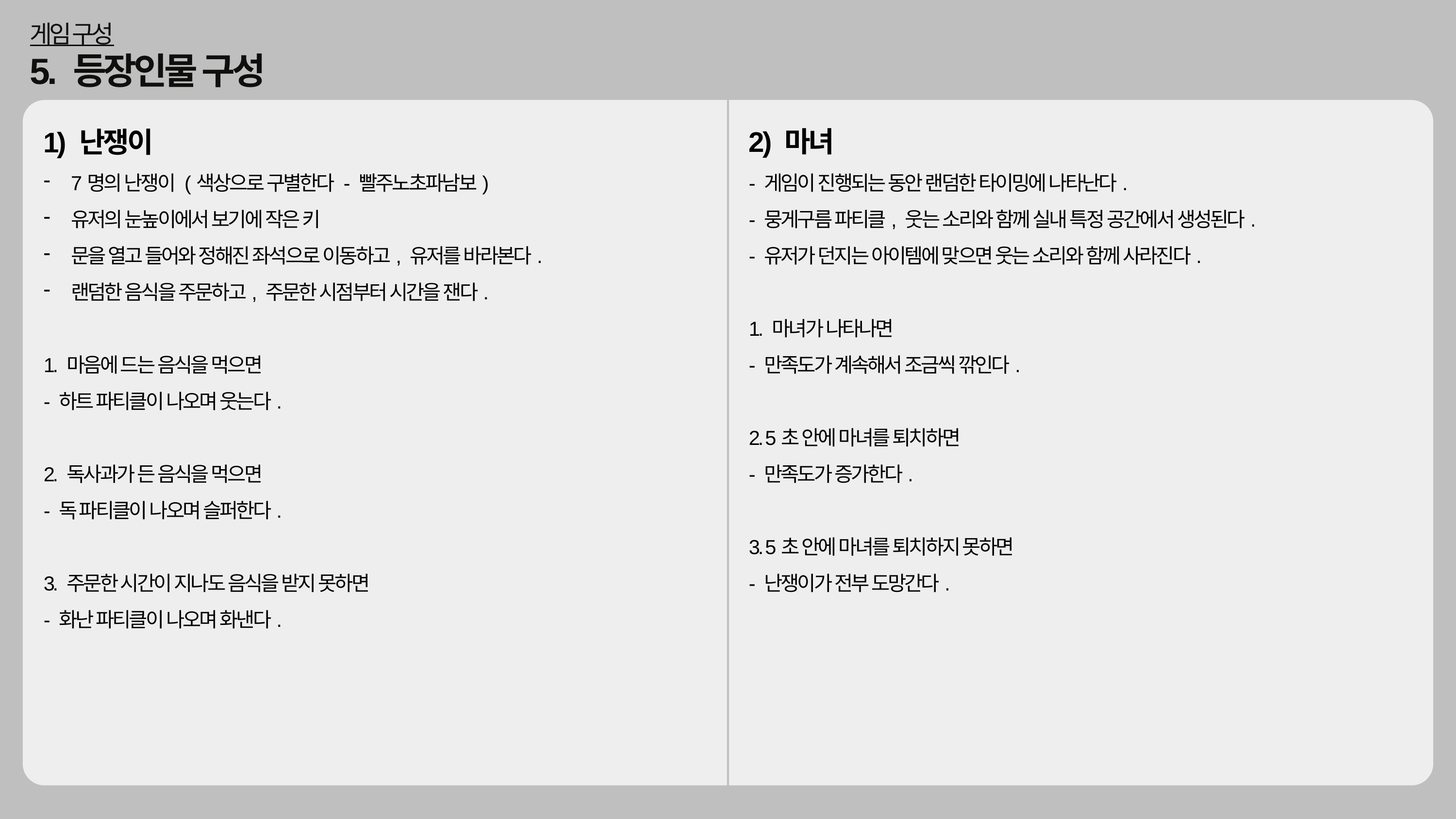

게임 구성
5. 등장인물 구성

2) 마녀
- 게임이 진행되는 동안 랜덤한 타이밍에 나타난다.
- 뭉게구름 파티클, 웃는 소리와 함께 실내 특정 공간에서 생성된다.
- 유저가 던지는 아이템에 맞으면 웃는 소리와 함께 사라진다.

1. 마녀가 나타나면
- 만족도가 계속해서 조금씩 깎인다.

2. 5초 안에 마녀를 퇴치하면
- 만족도가 증가한다.

3. 5초 안에 마녀를 퇴치하지 못하면
- 난쟁이가 전부 도망간다.

1) 난쟁이
7명의 난쟁이 (색상으로 구별한다 - 빨주노초파남보)
유저의 눈높이에서 보기에 작은 키
문을 열고 들어와 정해진 좌석으로 이동하고, 유저를 바라본다.
랜덤한 음식을 주문하고, 주문한 시점부터 시간을 잰다.

1. 마음에 드는 음식을 먹으면
- 하트 파티클이 나오며 웃는다.

2. 독사과가 든 음식을 먹으면
- 독 파티클이 나오며 슬퍼한다.

3. 주문한 시간이 지나도 음식을 받지 못하면
- 화난 파티클이 나오며 화낸다.